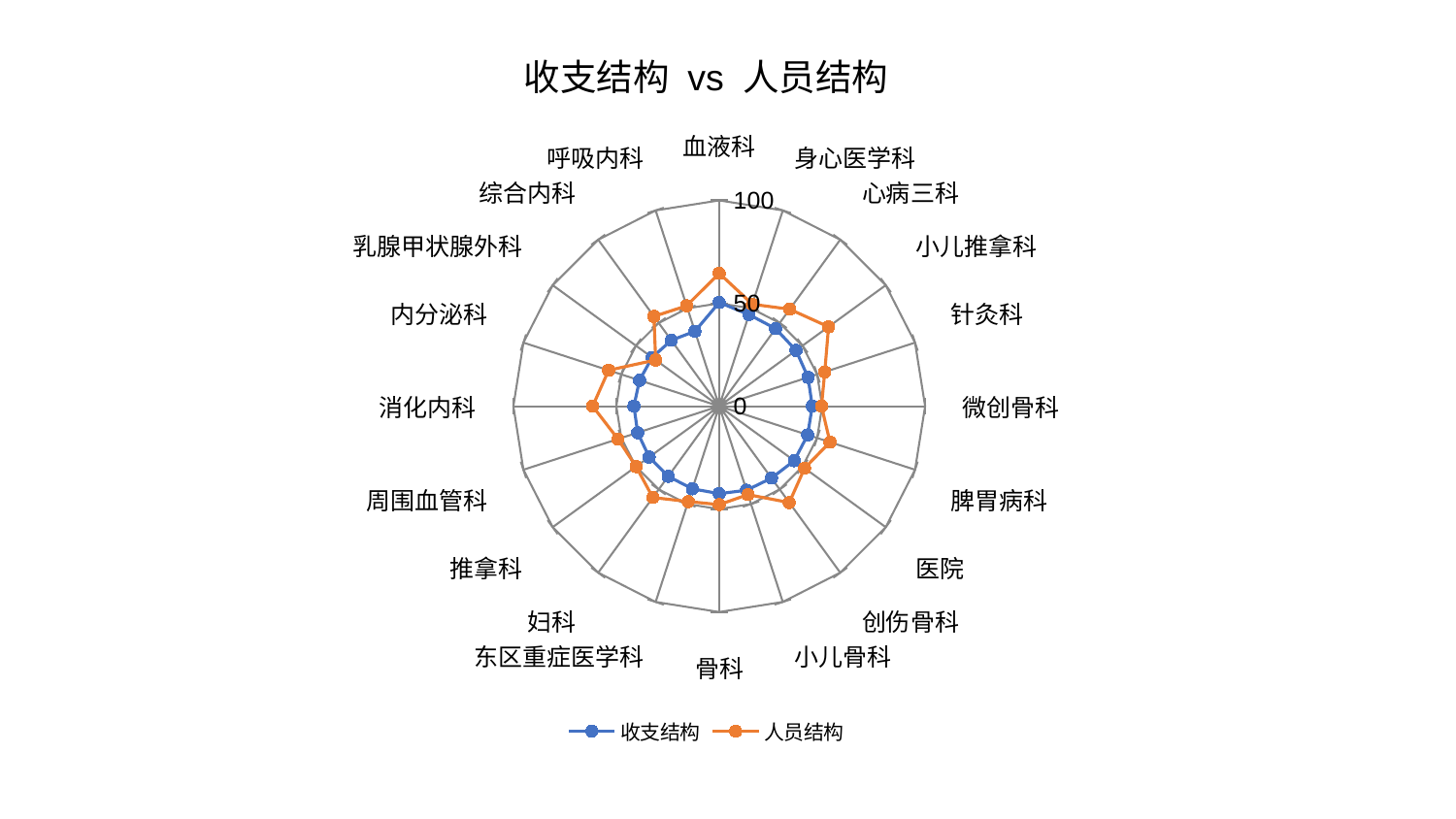

### Chart: 收支结构 vs 人员结构

| Category | 收支结构 | 人员结构 |
|---|---|---|
| 血液科 | 50.40640377698708 | 64.56834367331686 |
| 身心医学科 | 46.794726571882286 | 52.10294434269129 |
| 心病三科 | 46.59912052013787 | 58.25570918933598 |
| 小儿推拿科 | 46.112576362671405 | 65.63483627403322 |
| 针灸科 | 45.38634833366015 | 53.917823163028196 |
| 微创骨科 | 45.20654179706802 | 49.692110280970205 |
| 脾胃病科 | 45.1737710253505 | 56.56786267099907 |
| 医院 | 45.05810875232962 | 51.26962348959329 |
| 创伤骨科 | 43.200262174380754 | 57.883902798004115 |
| 小儿骨科 | 42.96409255069103 | 45.18147772204956 |
| 骨科 | 42.50840427736719 | 47.83409568217984 |
| 东区重症医学科 | 42.21841984392674 | 48.73292909755869 |
| 妇科 | 42.169610747392646 | 54.857693290713094 |
| 推拿科 | 42.08375716164467 | 49.93403405113488 |
| 周围血管科 | 41.67776505578629 | 51.71593533320803 |
| 消化内科 | 41.447766135766386 | 61.47230261385729 |
| 内分泌科 | 40.72086731787004 | 56.51377404567755 |
| 乳腺甲状腺外科 | 40.3060751797566 | 38.175936569493174 |
| 综合内科 | 39.58348226784989 | 53.95551663600242 |
| 呼吸内科 | 38.2671835564064 | 51.30988110591314 |
69